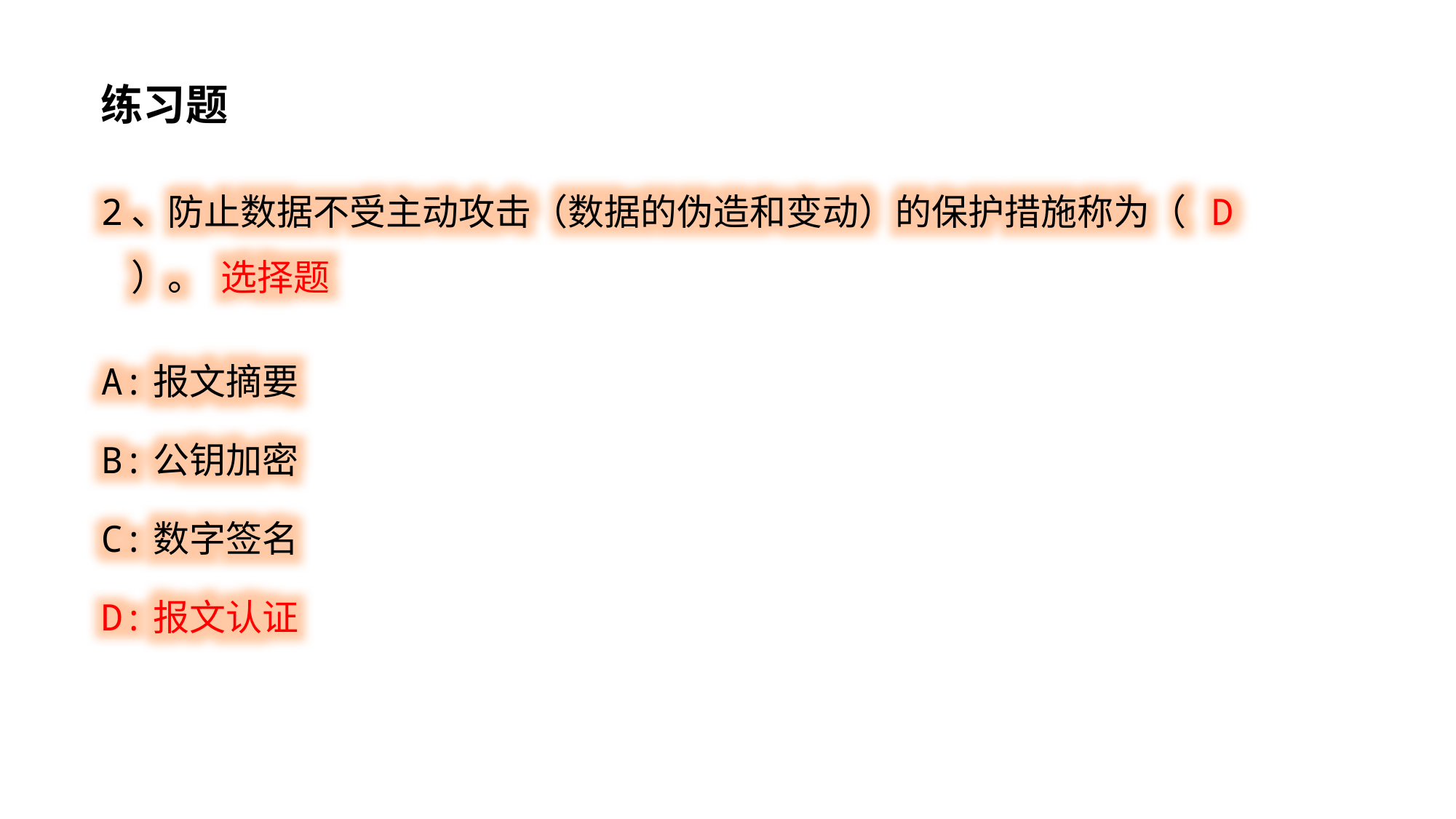

练习题
2、防止数据不受主动攻击（数据的伪造和变动）的保护措施称为（  D  ）。  选择题

A:报文摘要

B:公钥加密

C:数字签名

D:报文认证